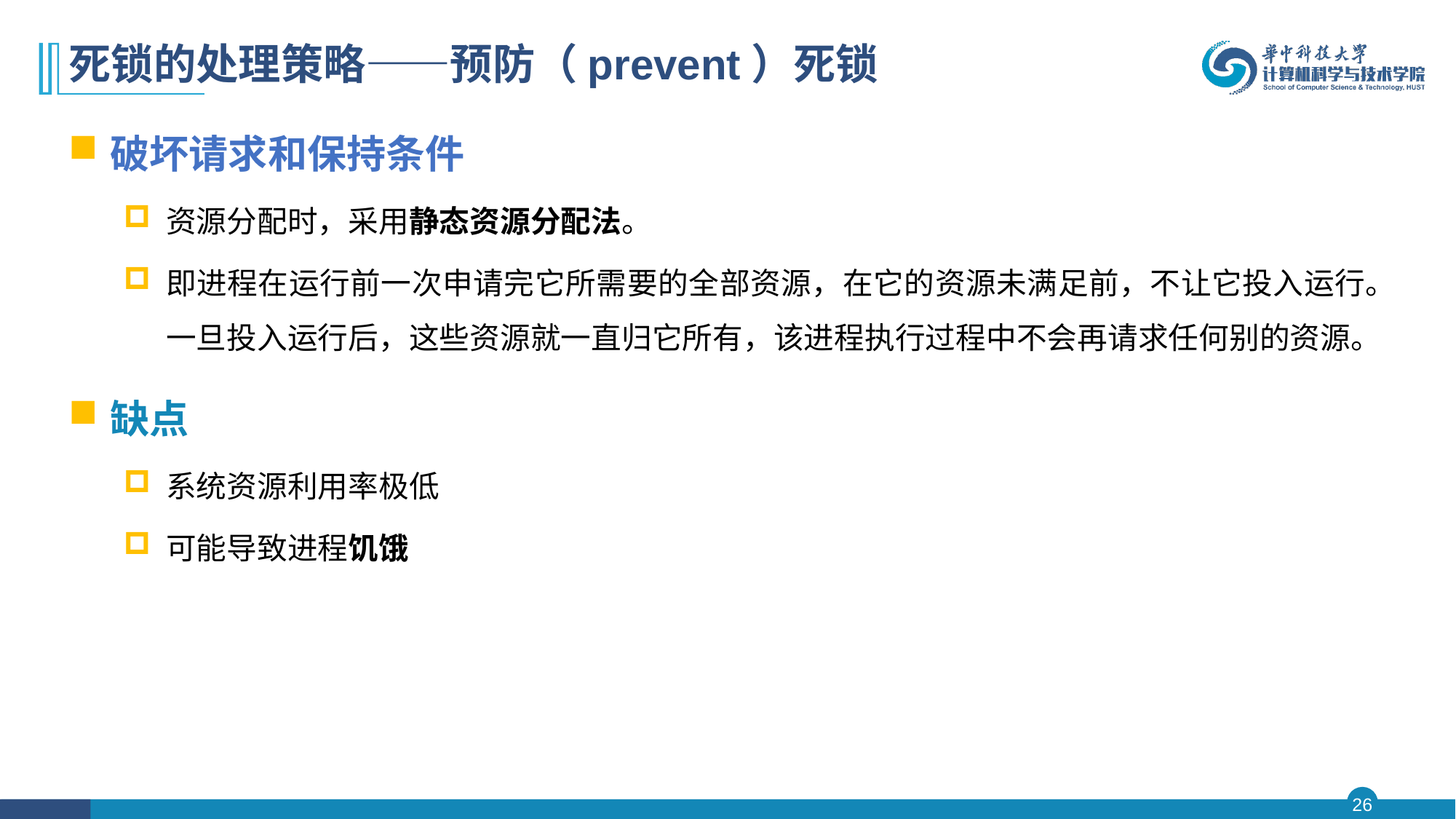

# 死锁的处理策略——预防（prevent）死锁
破坏请求和保持条件
资源分配时，采用静态资源分配法。
即进程在运行前一次申请完它所需要的全部资源，在它的资源未满足前，不让它投入运行。一旦投入运行后，这些资源就一直归它所有，该进程执行过程中不会再请求任何别的资源。
缺点
系统资源利用率极低
可能导致进程饥饿